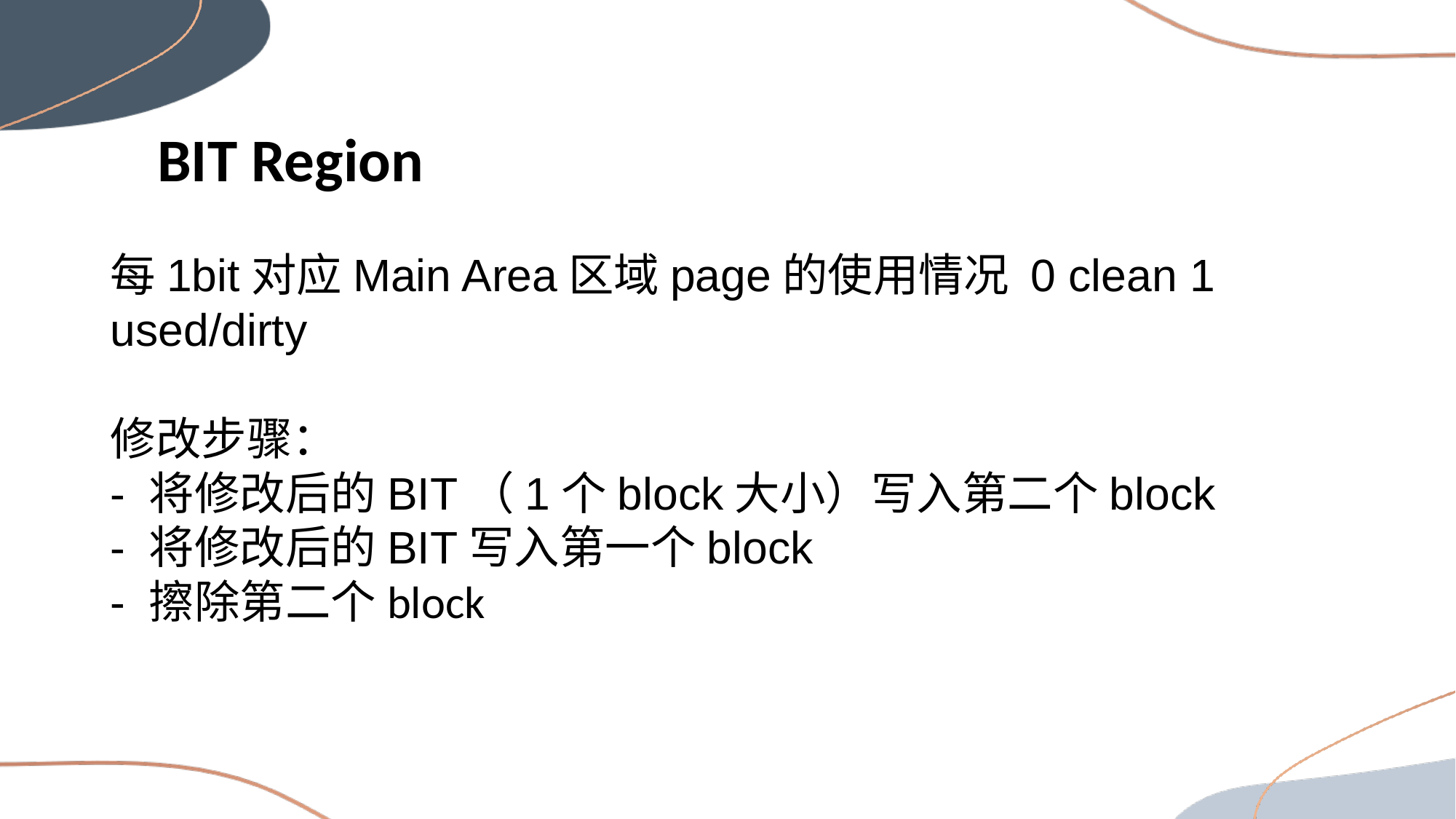

BIT Region
每1bit对应Main Area区域page的使用情况 0 clean 1 used/dirty

修改步骤：
- 将修改后的BIT（1个block大小）写入第二个block
- 将修改后的BIT写入第一个block
- 擦除第二个block